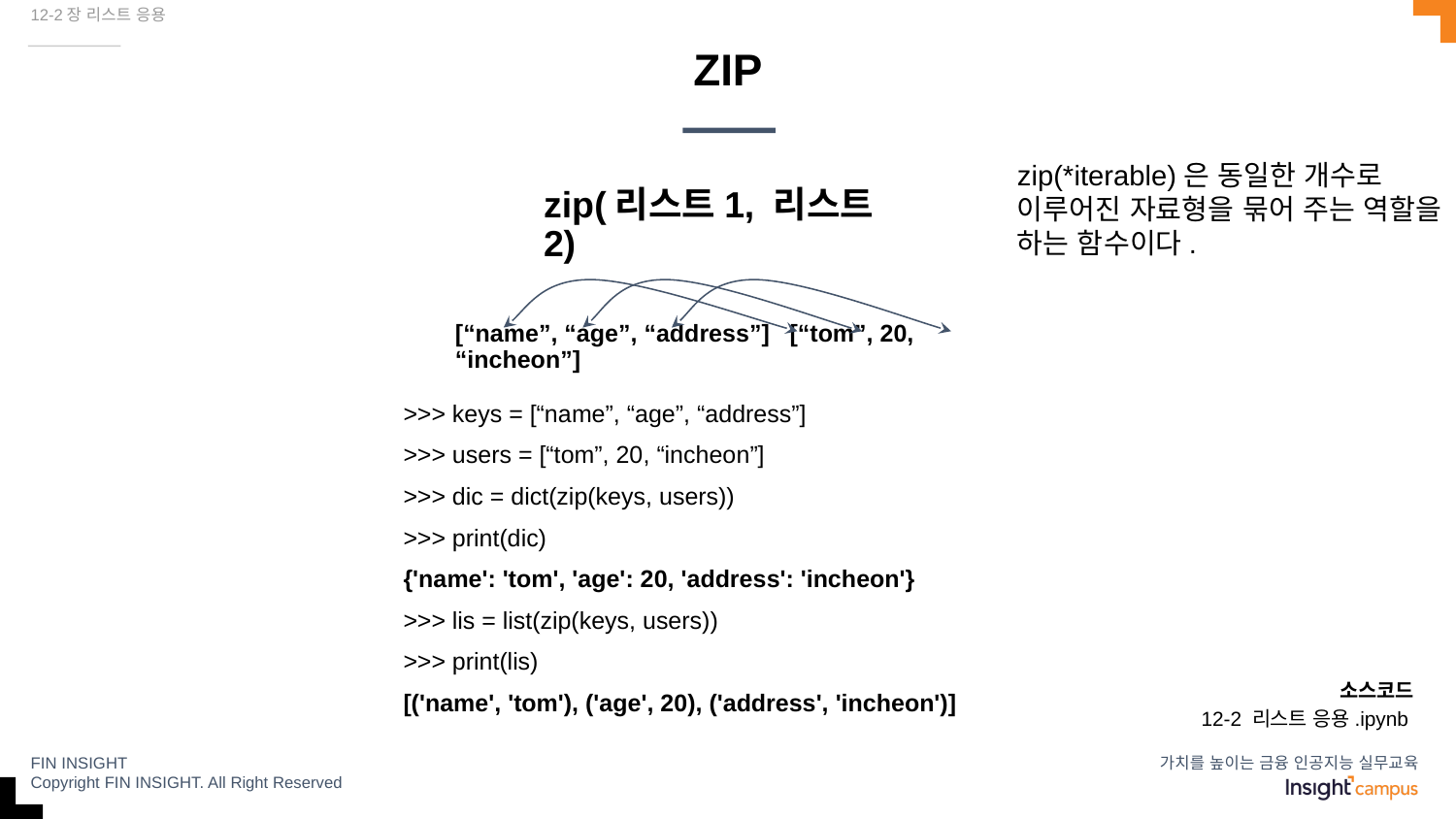

12-2장 리스트 응용
# ZIP
zip(*iterable)은 동일한 개수로 이루어진 자료형을 묶어 주는 역할을 하는 함수이다.
zip(리스트1, 리스트2)

[“name”, “age”, “address”]   [“tom”, 20, “incheon”]
>>> keys = [“name”, “age”, “address”]
>>> users = [“tom”, 20, “incheon”]
>>> dic = dict(zip(keys, users))
>>> print(dic)
{'name': 'tom', 'age': 20, 'address': 'incheon'}
>>> lis = list(zip(keys, users))
>>> print(lis)
[('name', 'tom'), ('age', 20), ('address', 'incheon')]
소스코드
12-2 리스트 응용.ipynb